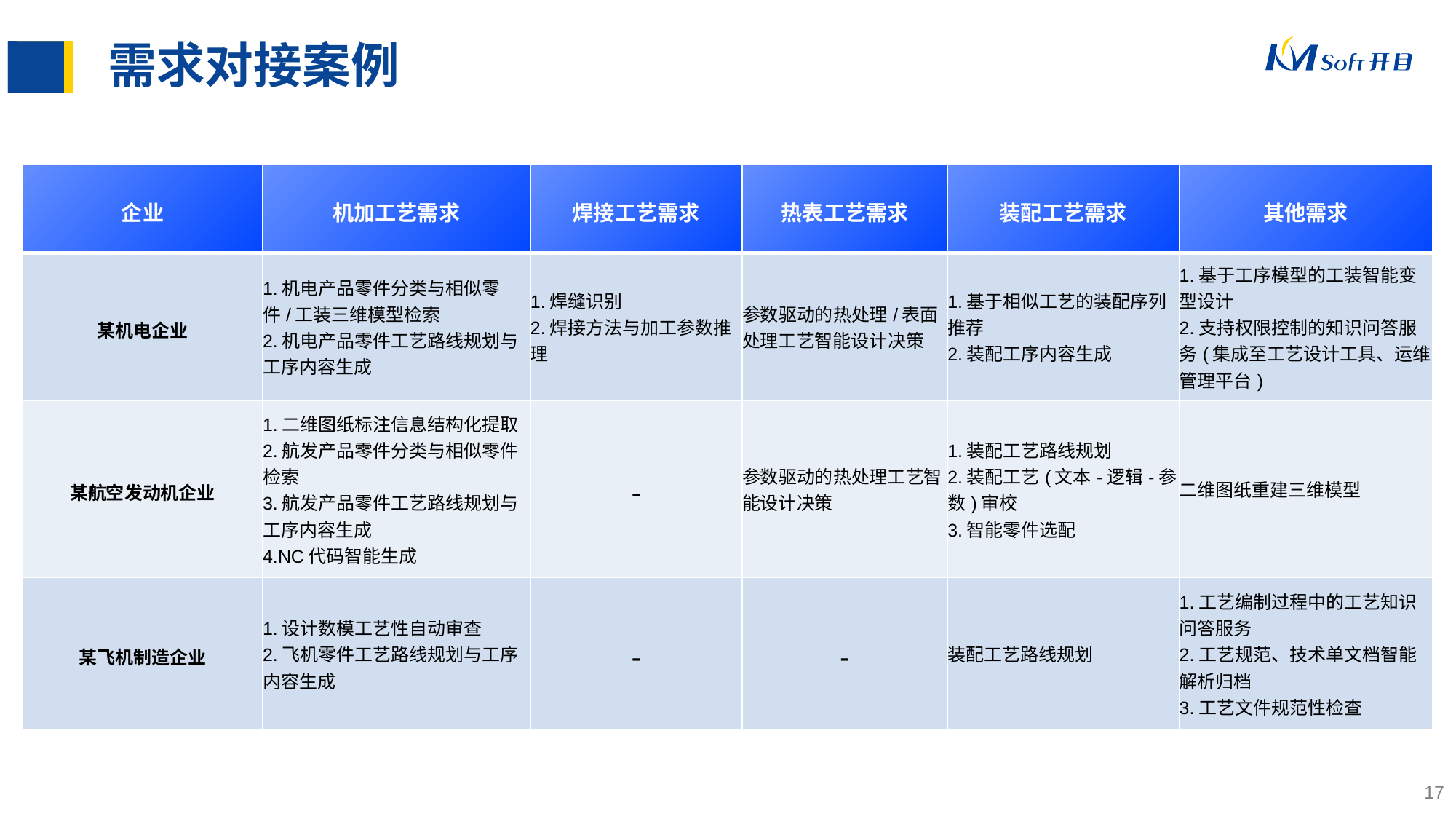

# 需求对接案例
| 企业 | 机加工艺需求 | 焊接工艺需求 | 热表工艺需求 | 装配工艺需求 | 其他需求 |
| --- | --- | --- | --- | --- | --- |
| 某机电企业 | 1.机电产品零件分类与相似零件/工装三维模型检索 2.机电产品零件工艺路线规划与工序内容生成 | 1.焊缝识别 2.焊接方法与加工参数推理 | 参数驱动的热处理/表面处理工艺智能设计决策 | 1.基于相似工艺的装配序列推荐 2.装配工序内容生成 | 1.基于工序模型的工装智能变型设计 2.支持权限控制的知识问答服务(集成至工艺设计工具、运维管理平台) |
| 某航空发动机企业 | 1.二维图纸标注信息结构化提取 2.航发产品零件分类与相似零件检索 3.航发产品零件工艺路线规划与工序内容生成 4.NC代码智能生成 | - | 参数驱动的热处理工艺智能设计决策 | 1.装配工艺路线规划 2.装配工艺(文本-逻辑-参数)审校 3.智能零件选配 | 二维图纸重建三维模型 |
| 某飞机制造企业 | 1.设计数模工艺性自动审查 2.飞机零件工艺路线规划与工序内容生成 | - | - | 装配工艺路线规划 | 1.工艺编制过程中的工艺知识问答服务 2.工艺规范、技术单文档智能解析归档 3.工艺文件规范性检查 |